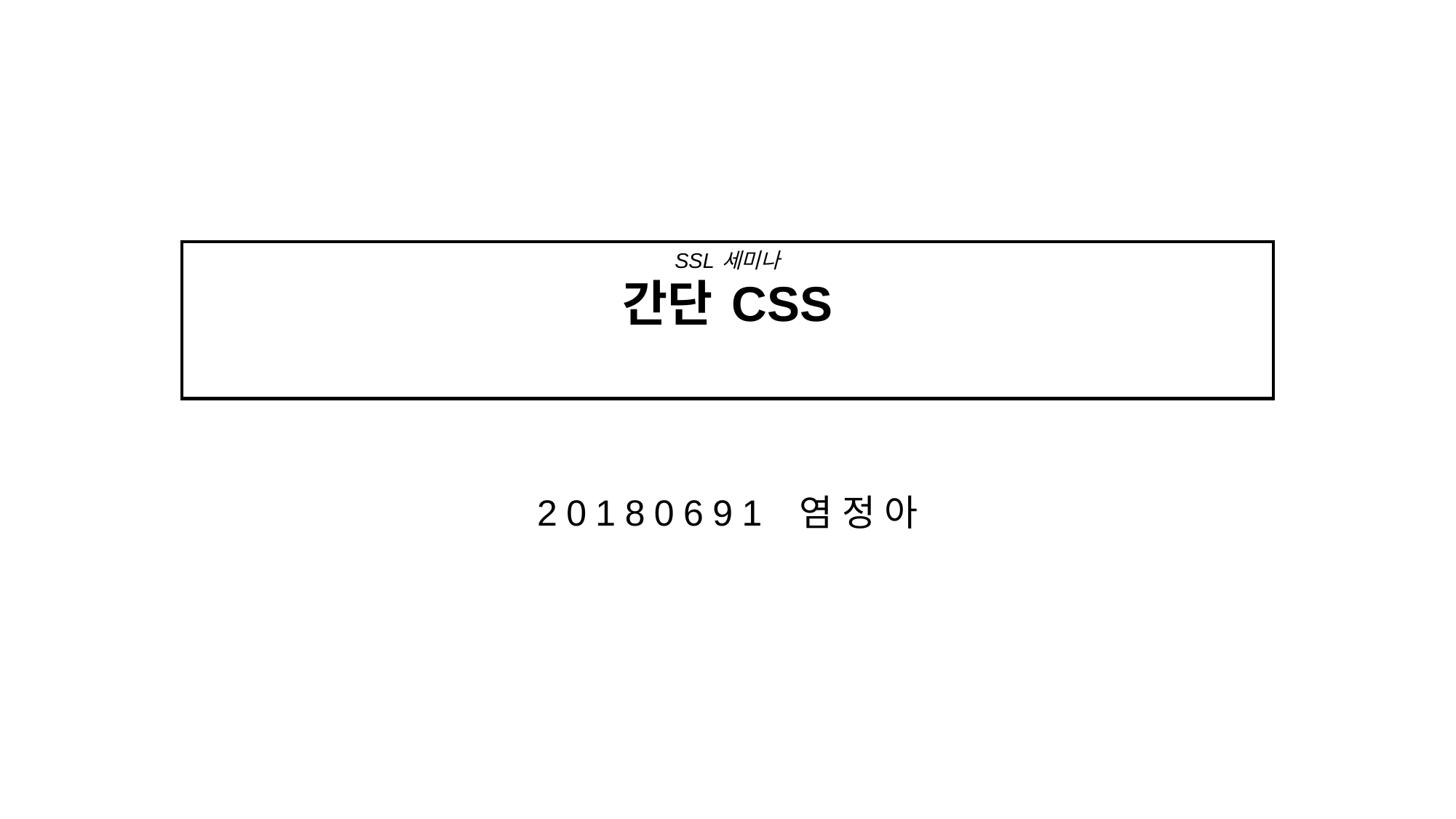

# SSL 세미나 간단 CSS
20180691 염정아